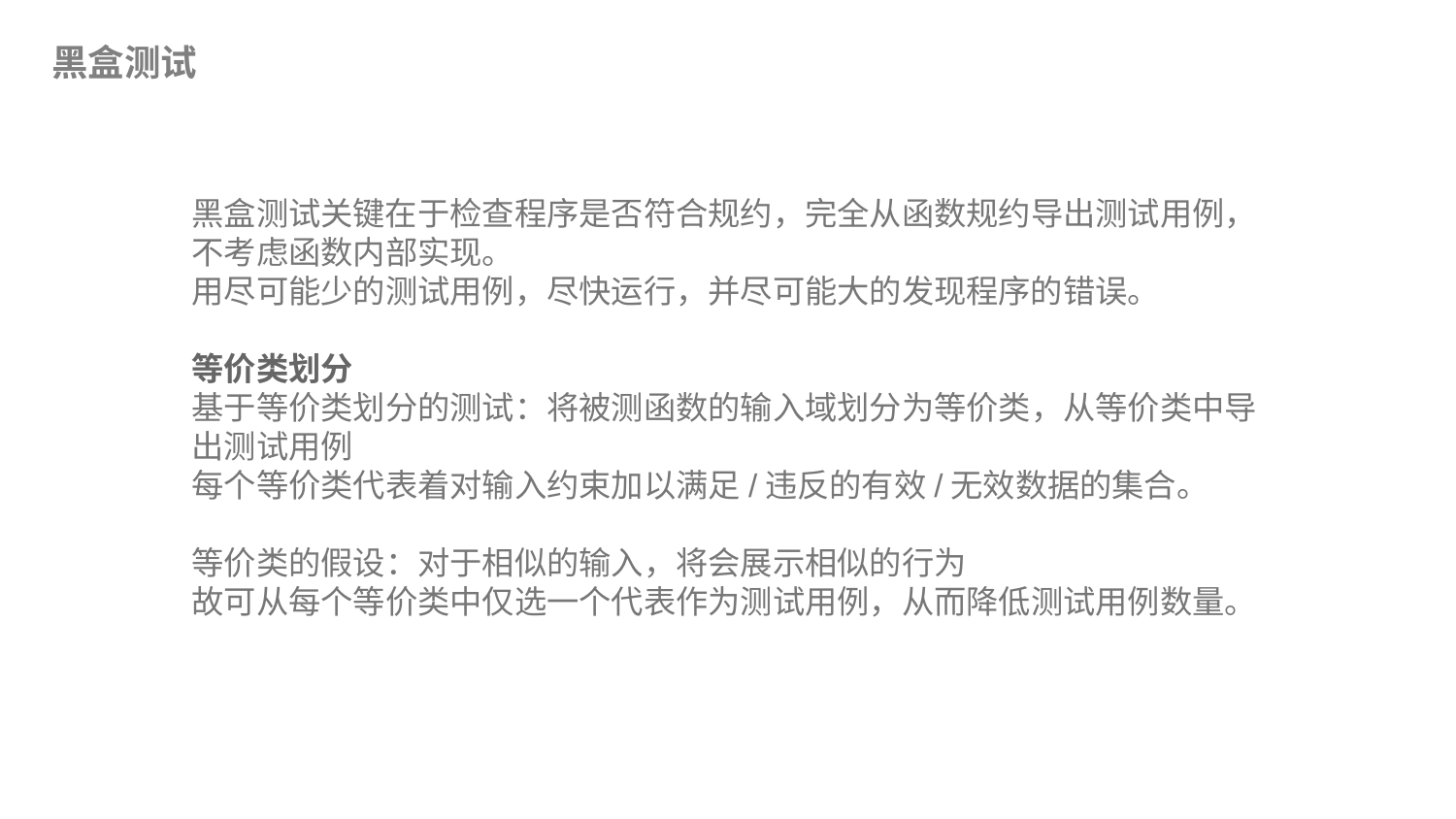

黑盒测试
黑盒测试关键在于检查程序是否符合规约，完全从函数规约导出测试用例，不考虑函数内部实现。
用尽可能少的测试用例，尽快运行，并尽可能大的发现程序的错误。

等价类划分
基于等价类划分的测试：将被测函数的输入域划分为等价类，从等价类中导出测试用例
每个等价类代表着对输入约束加以满足/违反的有效/无效数据的集合。

等价类的假设：对于相似的输入，将会展示相似的行为
故可从每个等价类中仅选一个代表作为测试用例，从而降低测试用例数量。